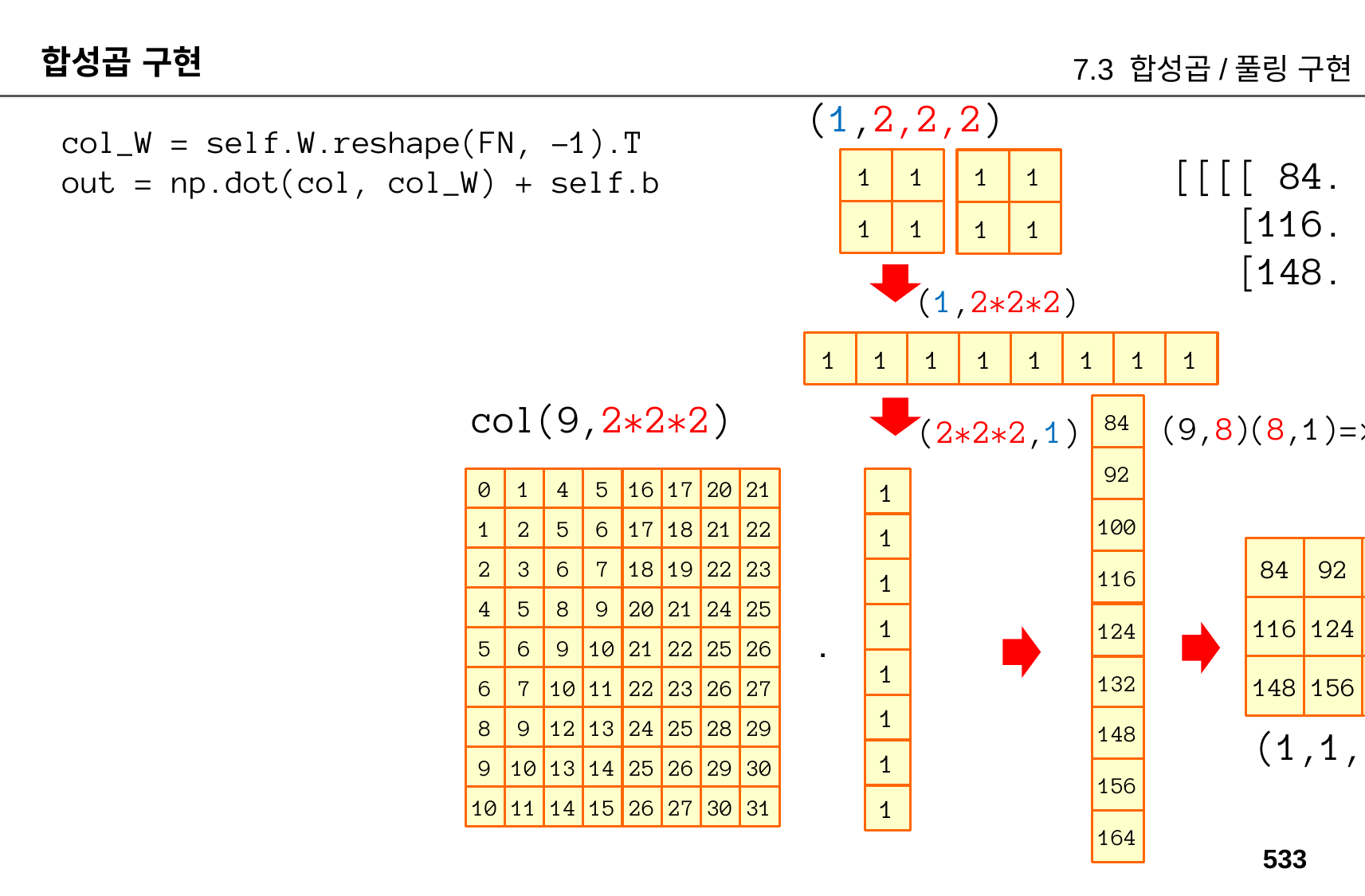

합성곱 구현
7.3 합성곱/풀링 구현
(1,2,2,2)
col_W = self.W.reshape(FN, -1).T
out = np.dot(col, col_W) + self.b
[[[[ 84.  92. 100.]
   [116. 124. 132.]
   [148. 156. 164.]]]]
1
1
1
1
1
1
1
1

(1,2*2*2)
1
1
1
1
1
1
1
1
col(9,2*2*2)

84
(8,1)=>
(9,1)
(9,8)
(2*2*2,1)
92
0
1
4
5
16
17
20
21
1
100
1
2
5
6
17
18
21
22
1
84
92
100
116
124
132
148
156
164
2
3
6
7
18
19
22
23
116
1
4
5
8
9
20
21
24
25
124
1
.

5
6
9
10
21
22
25
26
1
132
6
7
10
11
22
23
26
27
1
148
8
9
12
13
24
25
28
29
(1,1,3,3)
1
9
10
13
14
25
26
29
30
156
1
10
11
14
15
26
27
30
31
164